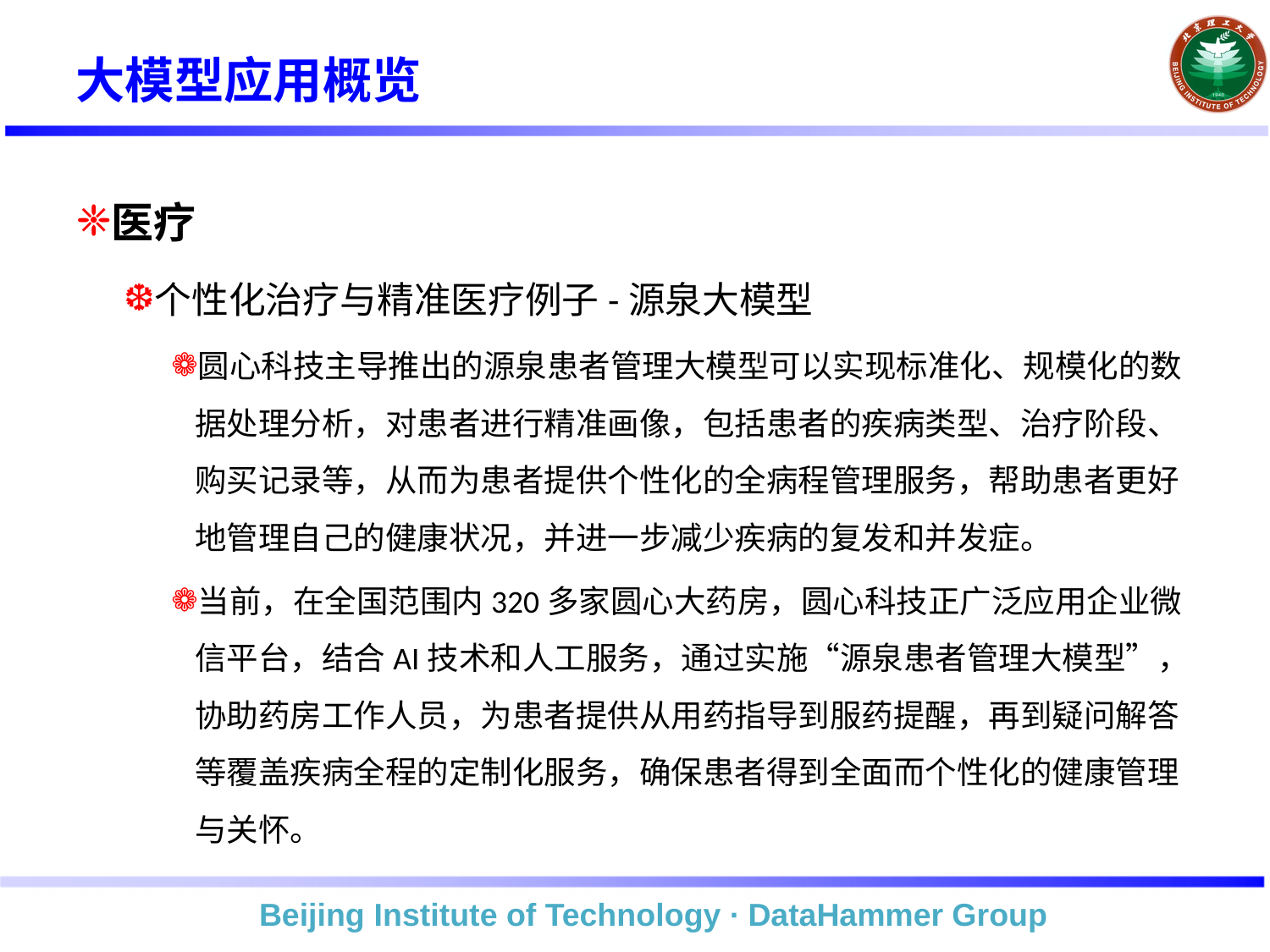

# 大模型应用概览
医疗
个性化治疗与精准医疗例子-源泉大模型
圆心科技主导推出的源泉患者管理大模型可以实现标准化、规模化的数据处理分析，对患者进行精准画像，包括患者的疾病类型、治疗阶段、购买记录等，从而为患者提供个性化的全病程管理服务，帮助患者更好地管理自己的健康状况，并进一步减少疾病的复发和并发症。
当前，在全国范围内320多家圆心大药房，圆心科技正广泛应用企业微信平台，结合AI技术和人工服务，通过实施“源泉患者管理大模型”，协助药房工作人员，为患者提供从用药指导到服药提醒，再到疑问解答等覆盖疾病全程的定制化服务，确保患者得到全面而个性化的健康管理与关怀。